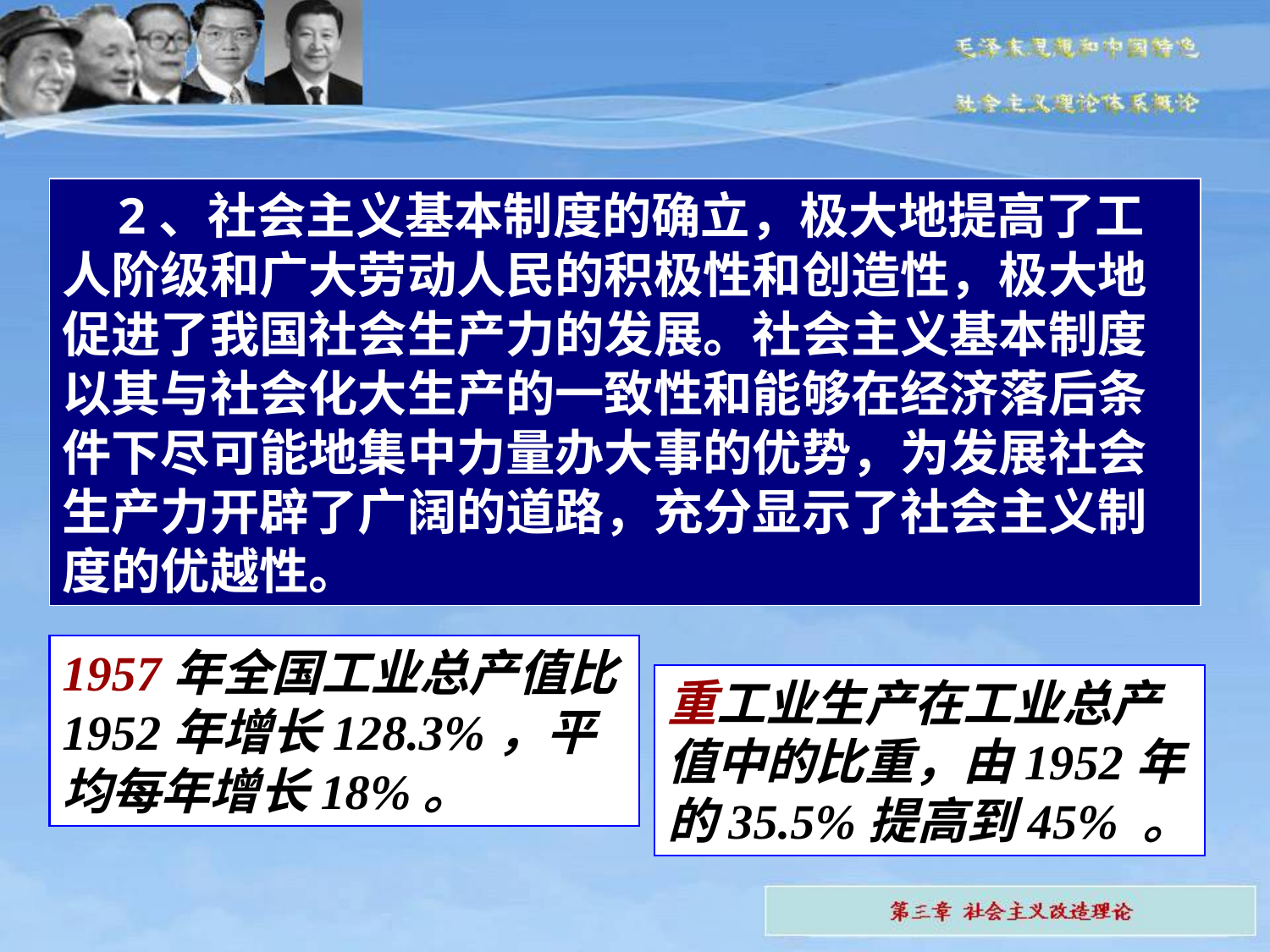

2、社会主义基本制度的确立，极大地提高了工人阶级和广大劳动人民的积极性和创造性，极大地促进了我国社会生产力的发展。社会主义基本制度以其与社会化大生产的一致性和能够在经济落后条件下尽可能地集中力量办大事的优势，为发展社会生产力开辟了广阔的道路，充分显示了社会主义制度的优越性。
1957年全国工业总产值比1952年增长128.3%，平均每年增长18%。
重工业生产在工业总产值中的比重，由1952年的35.5%提高到45% 。